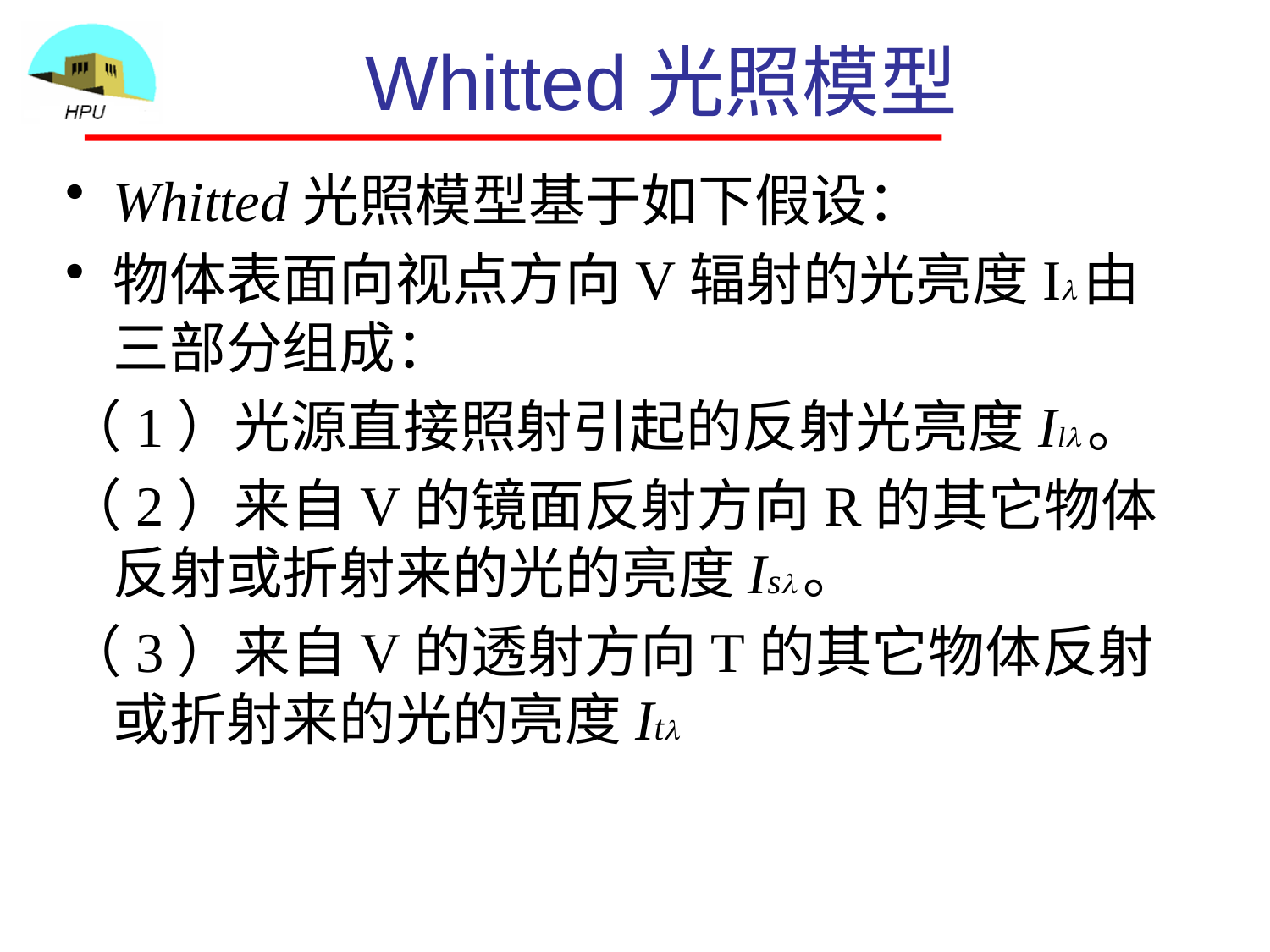

# Whitted光照模型
Whitted光照模型基于如下假设：
物体表面向视点方向V辐射的光亮度Iλ由三部分组成：
（1）光源直接照射引起的反射光亮度Ilλ。
（2）来自V的镜面反射方向R的其它物体反射或折射来的光的亮度Isλ。
（3）来自V的透射方向T的其它物体反射或折射来的光的亮度Itλ